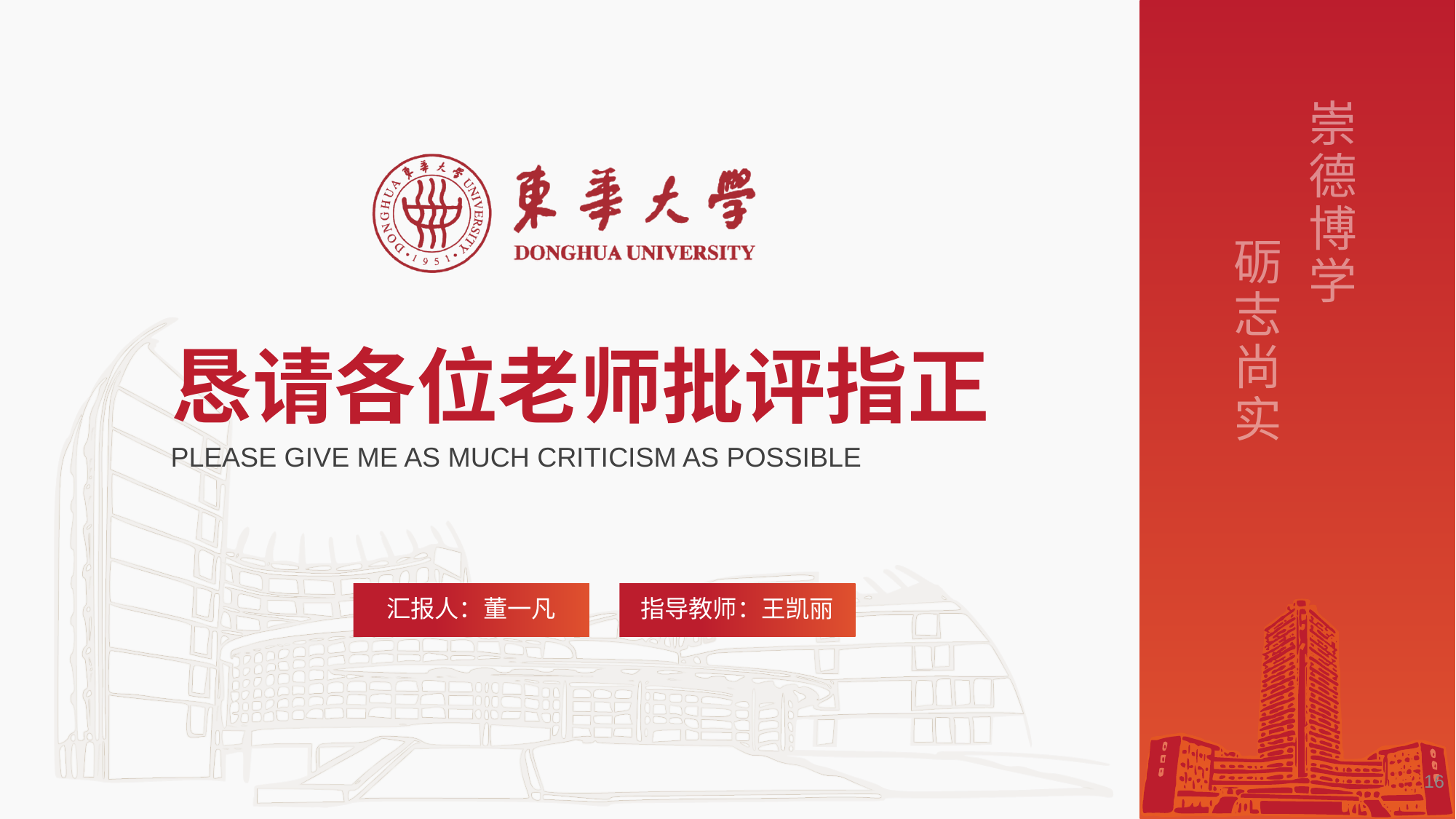

恳请各位老师批评指正
PLEASE GIVE ME AS MUCH CRITICISM AS POSSIBLE
汇报人：董一凡
指导教师：王凯丽
16